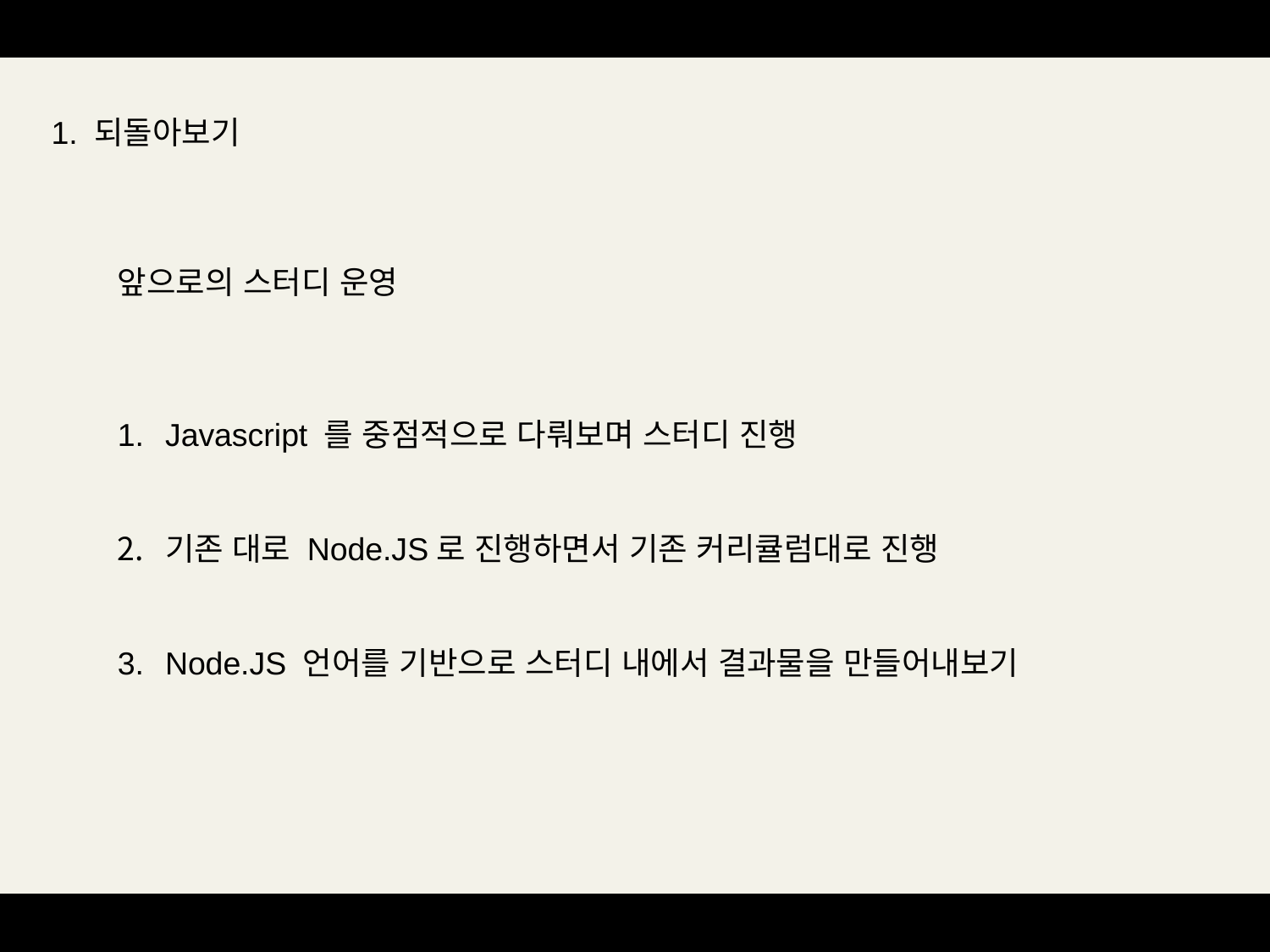

1. 되돌아보기
앞으로의 스터디 운영

Javascript 를 중점적으로 다뤄보며 스터디 진행

기존 대로 Node.JS로 진행하면서 기존 커리큘럼대로 진행

Node.JS 언어를 기반으로 스터디 내에서 결과물을 만들어내보기